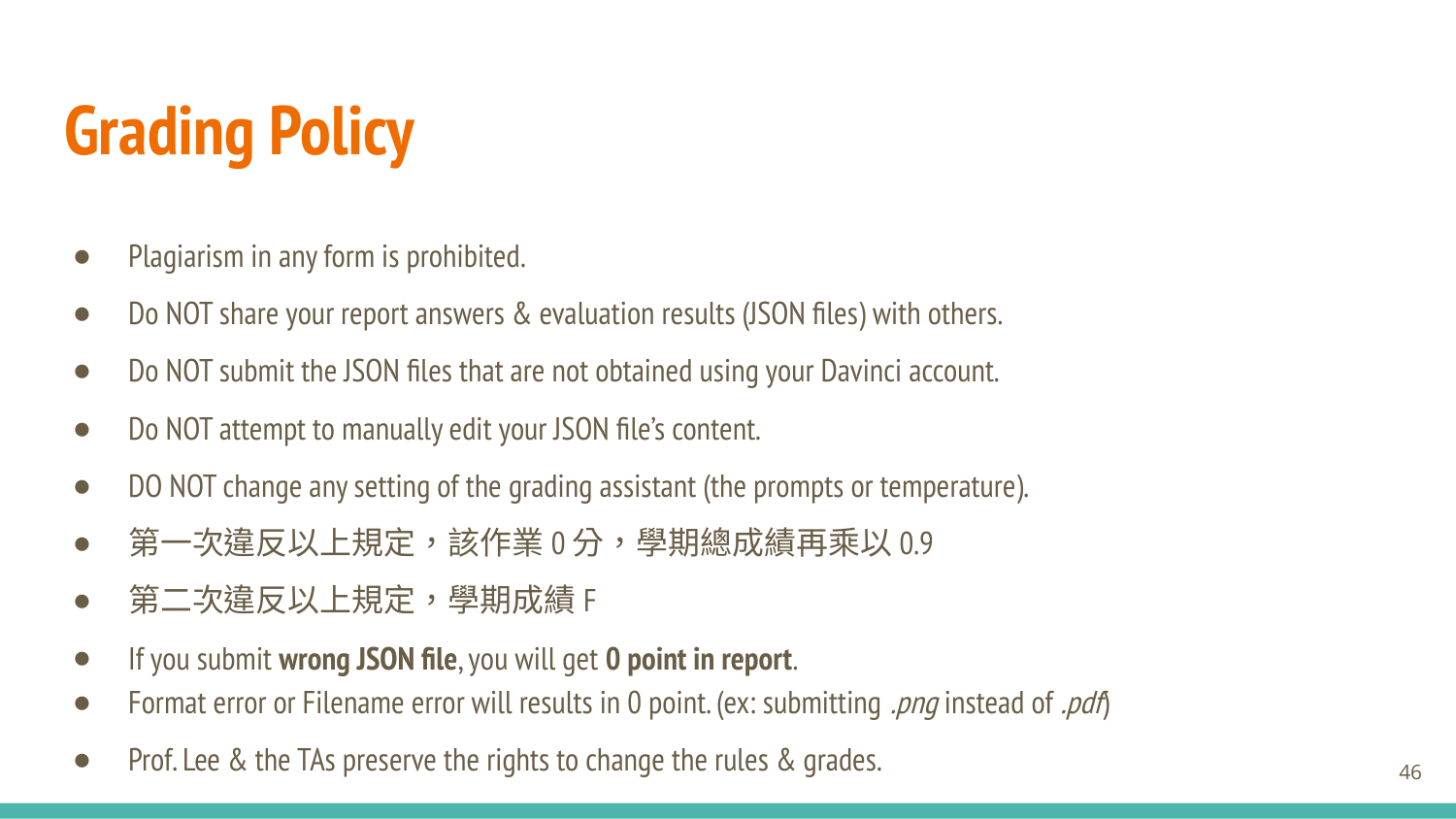

# Grading Policy
Plagiarism in any form is prohibited.
Do NOT share your report answers & evaluation results (JSON files) with others.
Do NOT submit the JSON files that are not obtained using your Davinci account.
Do NOT attempt to manually edit your JSON file’s content.
DO NOT change any setting of the grading assistant (the prompts or temperature).
第一次違反以上規定，該作業0分，學期總成績再乘以0.9
第二次違反以上規定，學期成績F
If you submit wrong JSON file, you will get 0 point in report.
Format error or Filename error will results in 0 point. (ex: submitting .png instead of .pdf)
Prof. Lee & the TAs preserve the rights to change the rules & grades.
46